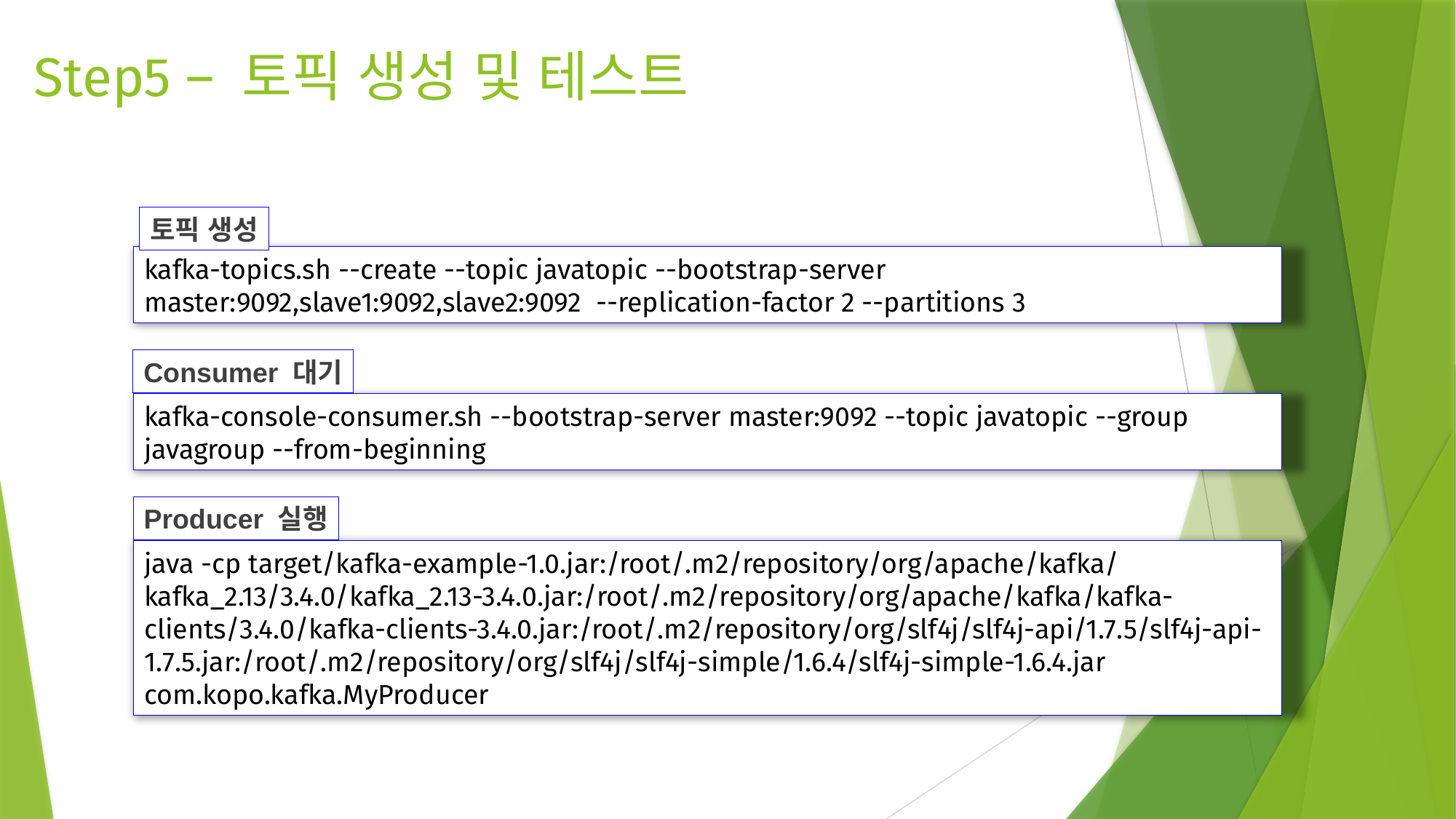

Step5 – 토픽 생성 및 테스트
토픽 생성
kafka-topics.sh --create --topic javatopic --bootstrap-server master:9092,slave1:9092,slave2:9092  --replication-factor 2 --partitions 3
Consumer 대기
kafka-console-consumer.sh --bootstrap-server master:9092 --topic javatopic --group javagroup --from-beginning
Producer 실행
java -cp target/kafka-example-1.0.jar:/root/.m2/repository/org/apache/kafka/kafka_2.13/3.4.0/kafka_2.13-3.4.0.jar:/root/.m2/repository/org/apache/kafka/kafka-clients/3.4.0/kafka-clients-3.4.0.jar:/root/.m2/repository/org/slf4j/slf4j-api/1.7.5/slf4j-api-1.7.5.jar:/root/.m2/repository/org/slf4j/slf4j-simple/1.6.4/slf4j-simple-1.6.4.jar com.kopo.kafka.MyProducer